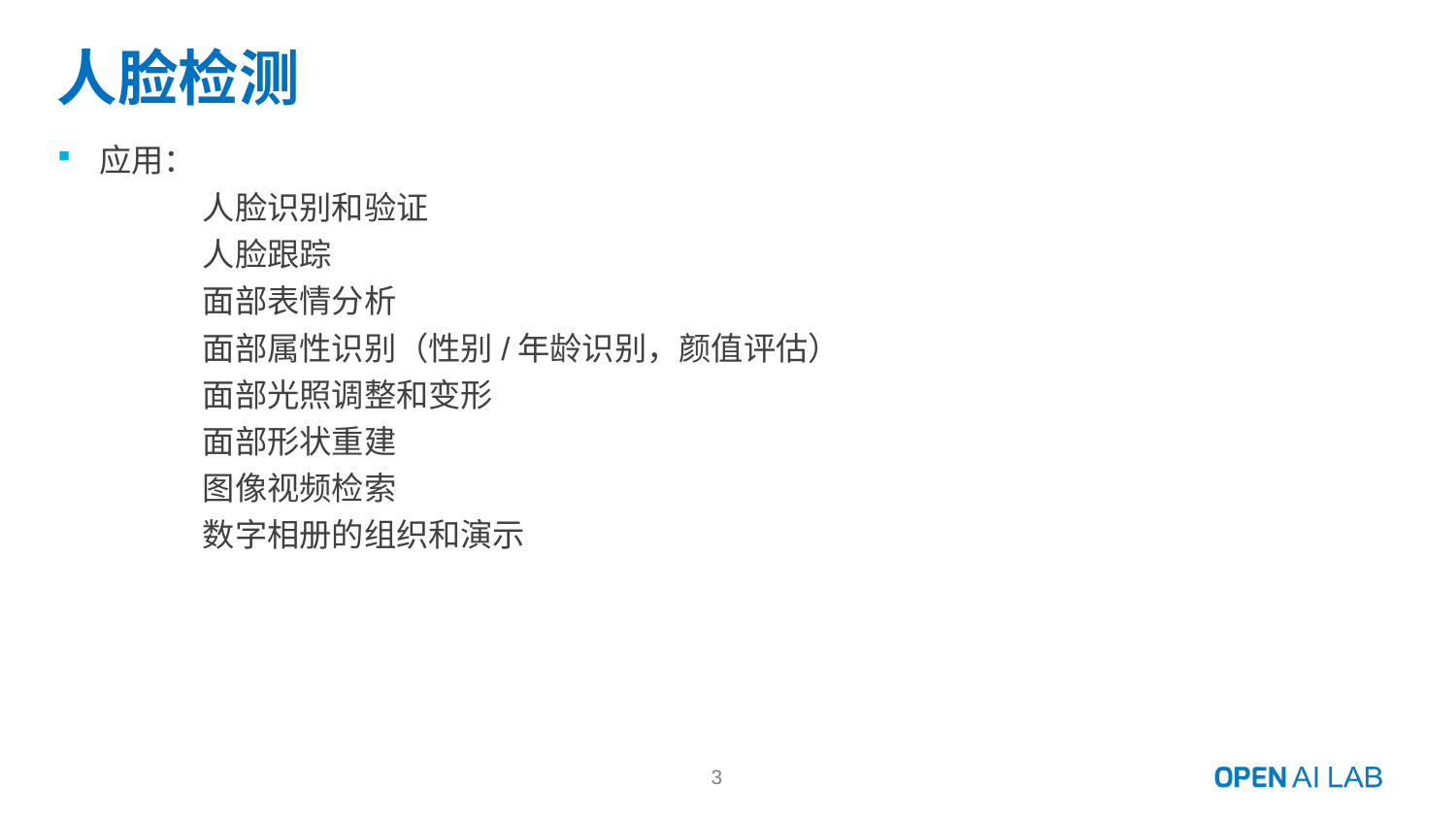

# 人脸检测
应用：
	人脸识别和验证
	人脸跟踪
	面部表情分析
	面部属性识别（性别/年龄识别，颜值评估）
	面部光照调整和变形
	面部形状重建
	图像视频检索
	数字相册的组织和演示